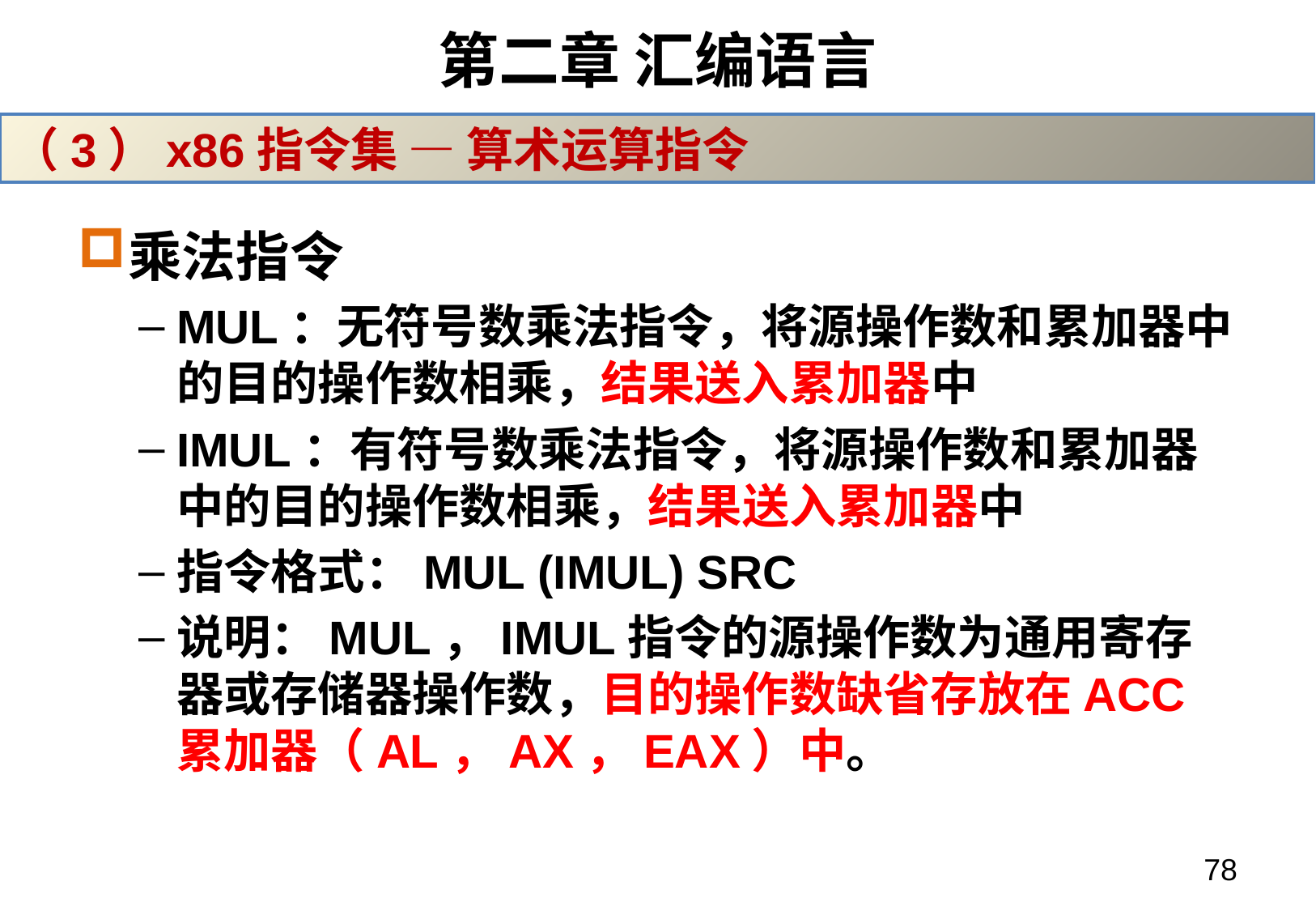

# 第二章 汇编语言
（3）x86指令集 — 算术运算指令
乘法指令
MUL：无符号数乘法指令，将源操作数和累加器中的目的操作数相乘，结果送入累加器中
IMUL：有符号数乘法指令，将源操作数和累加器中的目的操作数相乘，结果送入累加器中
指令格式：MUL (IMUL) SRC
说明：MUL，IMUL指令的源操作数为通用寄存器或存储器操作数，目的操作数缺省存放在ACC累加器（AL，AX，EAX）中。
78